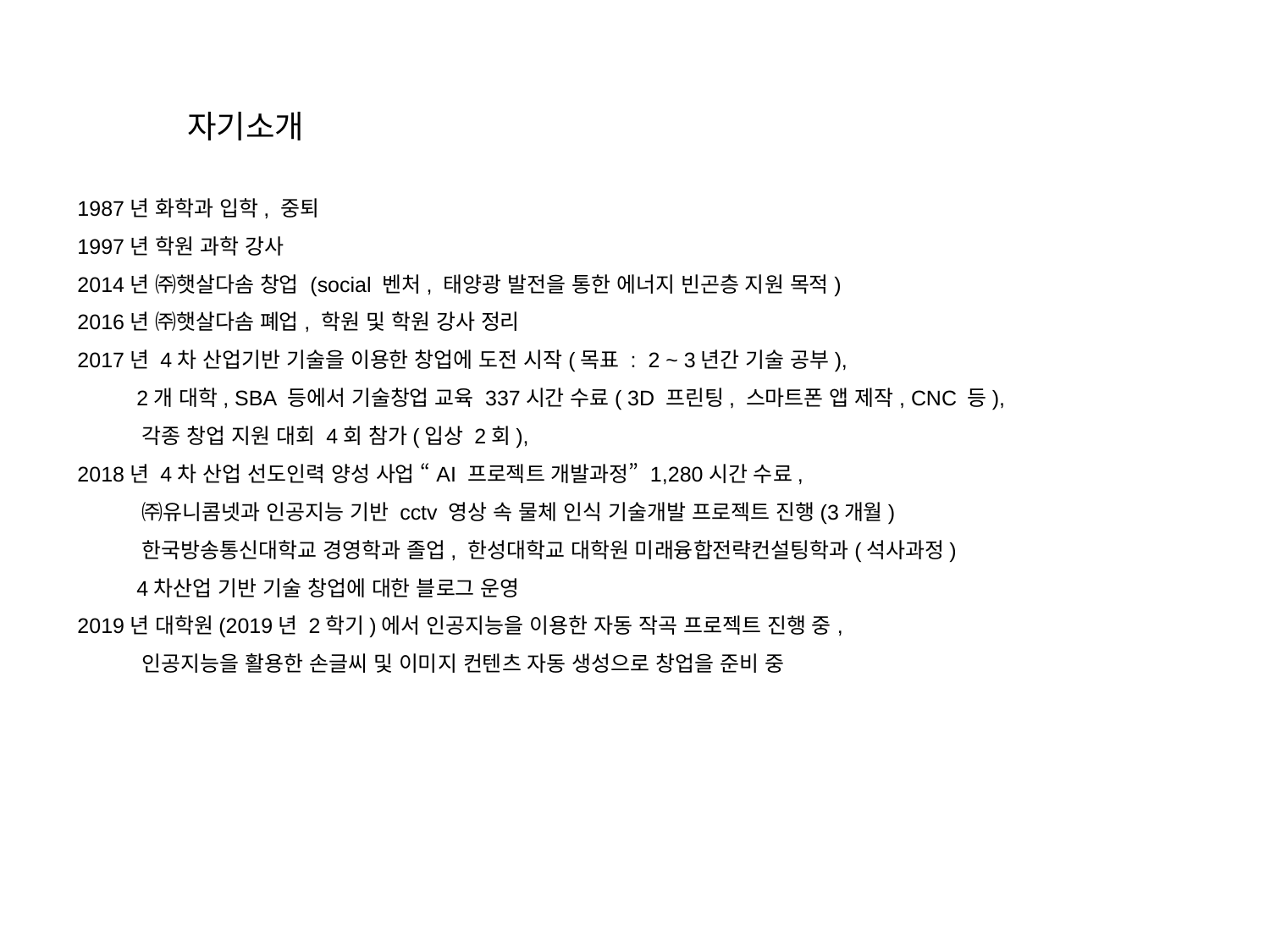

자기소개
1987년 화학과 입학, 중퇴
1997년 학원 과학 강사
2014년 ㈜햇살다솜 창업 (social 벤처, 태양광 발전을 통한 에너지 빈곤층 지원 목적)
2016년 ㈜햇살다솜 폐업, 학원 및 학원 강사 정리
2017년 4차 산업기반 기술을 이용한 창업에 도전 시작(목표 :  2 ~ 3년간 기술 공부),
          2개 대학, SBA 등에서 기술창업 교육 337시간 수료( 3D 프린팅, 스마트폰 앱 제작, CNC 등),
          각종 창업 지원 대회 4회 참가(입상 2회),
2018년 4차 산업 선도인력 양성 사업 “AI 프로젝트 개발과정” 1,280시간 수료,
          ㈜유니콤넷과 인공지능 기반 cctv 영상 속 물체 인식 기술개발 프로젝트 진행(3개월)
          한국방송통신대학교 경영학과 졸업, 한성대학교 대학원 미래융합전략컨설팅학과(석사과정)
          4차산업 기반 기술 창업에 대한 블로그 운영
2019년 대학원(2019년 2학기)에서 인공지능을 이용한 자동 작곡 프로젝트 진행 중,
          인공지능을 활용한 손글씨 및 이미지 컨텐츠 자동 생성으로 창업을 준비 중